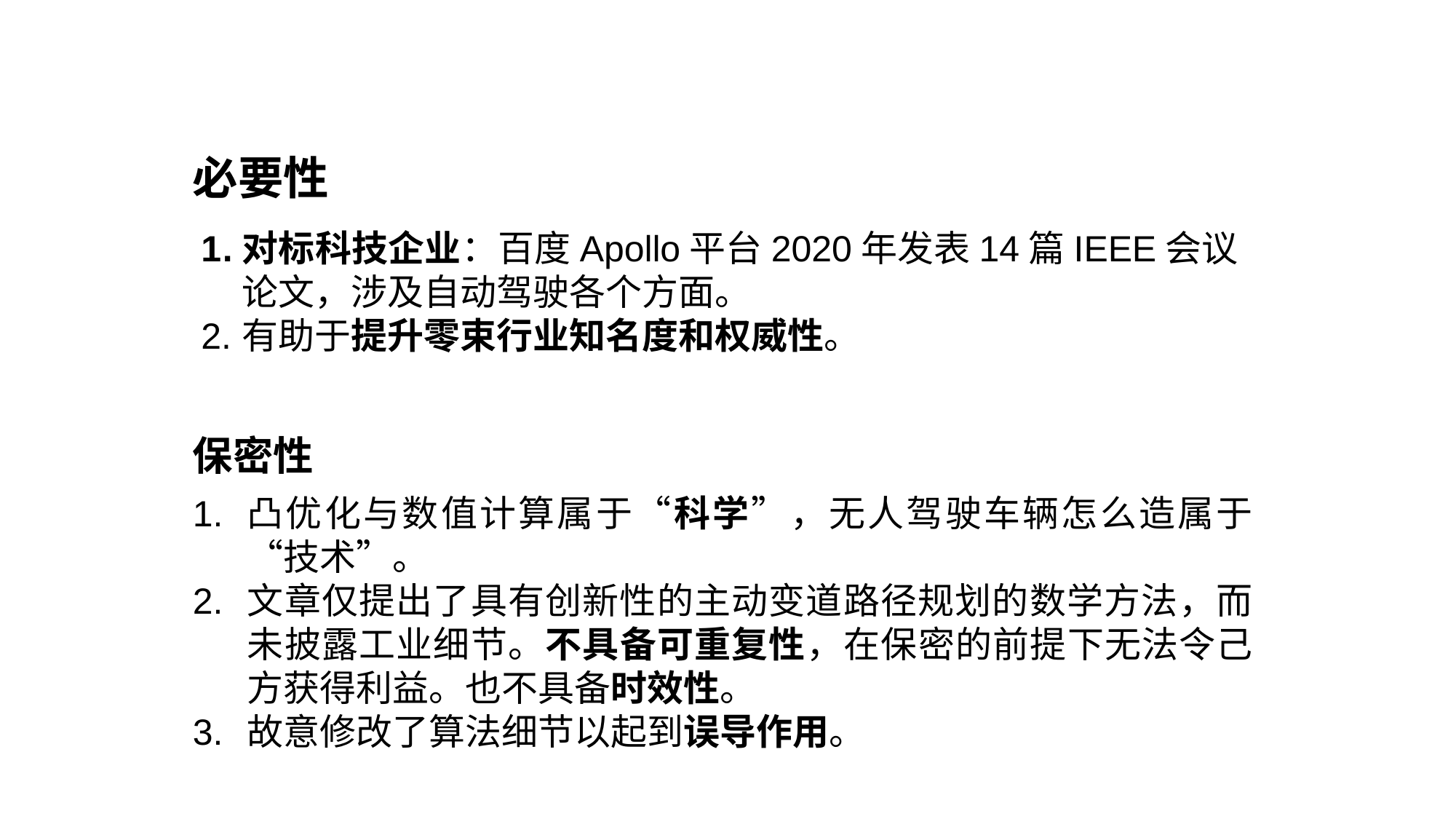

# 必要性
对标科技企业：百度Apollo平台2020年发表14篇IEEE会议论文，涉及自动驾驶各个方面。
有助于提升零束行业知名度和权威性。
保密性
凸优化与数值计算属于“科学”，无人驾驶车辆怎么造属于“技术”。
文章仅提出了具有创新性的主动变道路径规划的数学方法，而未披露工业细节。不具备可重复性，在保密的前提下无法令己方获得利益。也不具备时效性。
故意修改了算法细节以起到误导作用。